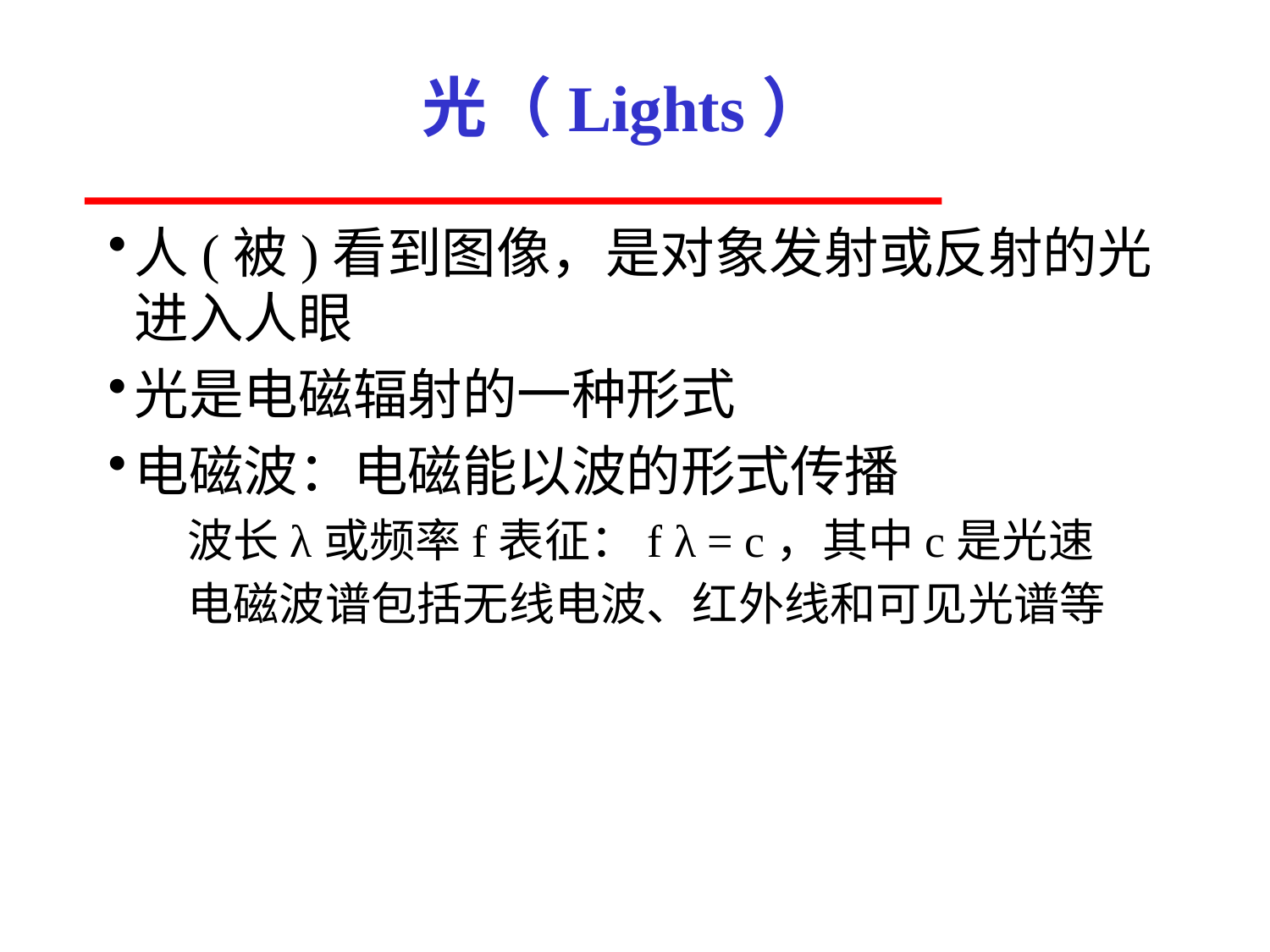

# 光（Lights）
人(被)看到图像，是对象发射或反射的光进入人眼
光是电磁辐射的一种形式
电磁波：电磁能以波的形式传播
波长λ或频率f表征：f λ = c，其中c是光速
电磁波谱包括无线电波、红外线和可见光谱等

11